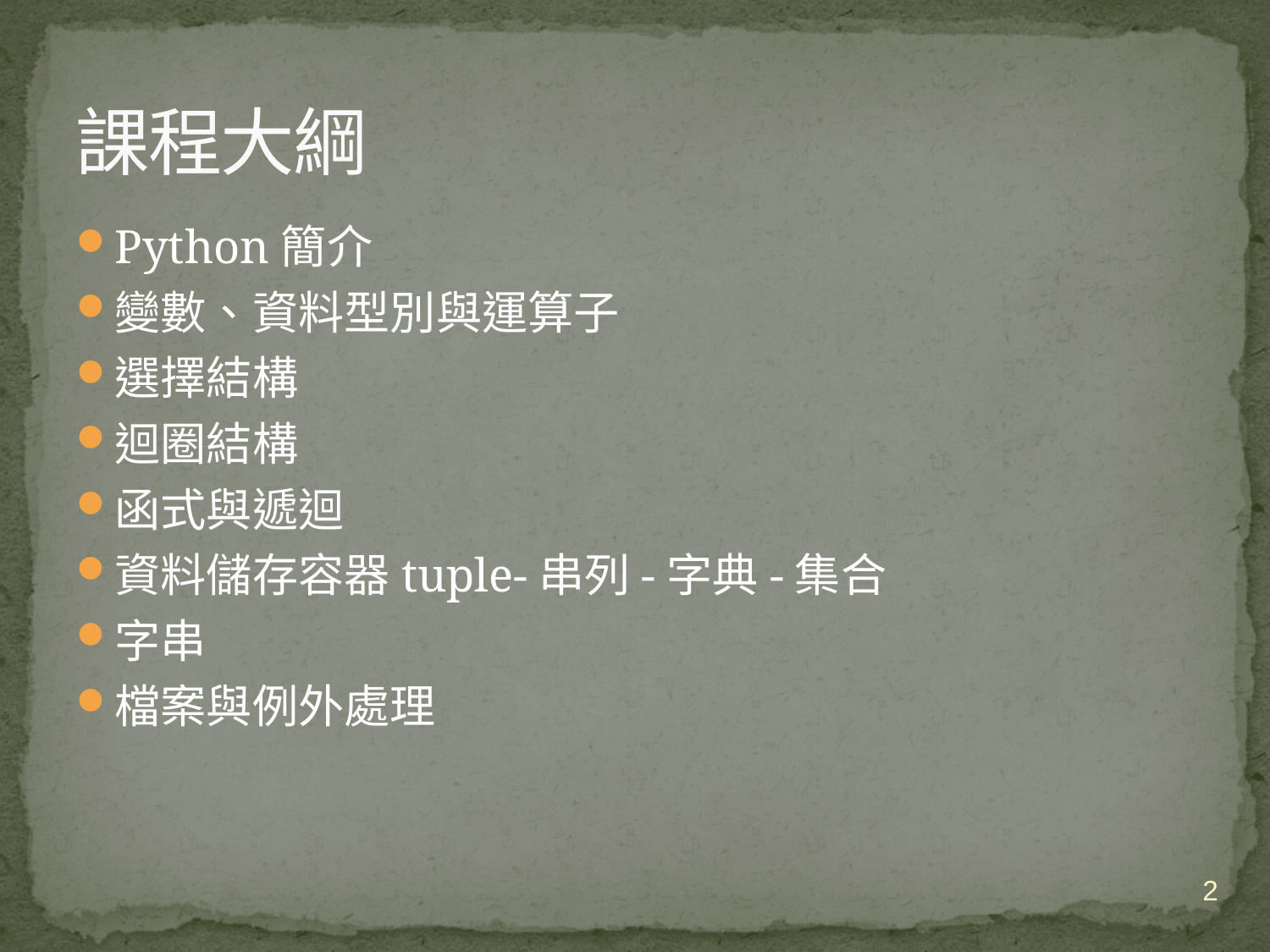

# 課程大綱
Python簡介
變數、資料型別與運算子
選擇結構
迴圈結構
函式與遞迴
資料儲存容器tuple-串列-字典-集合
字串
檔案與例外處理
2